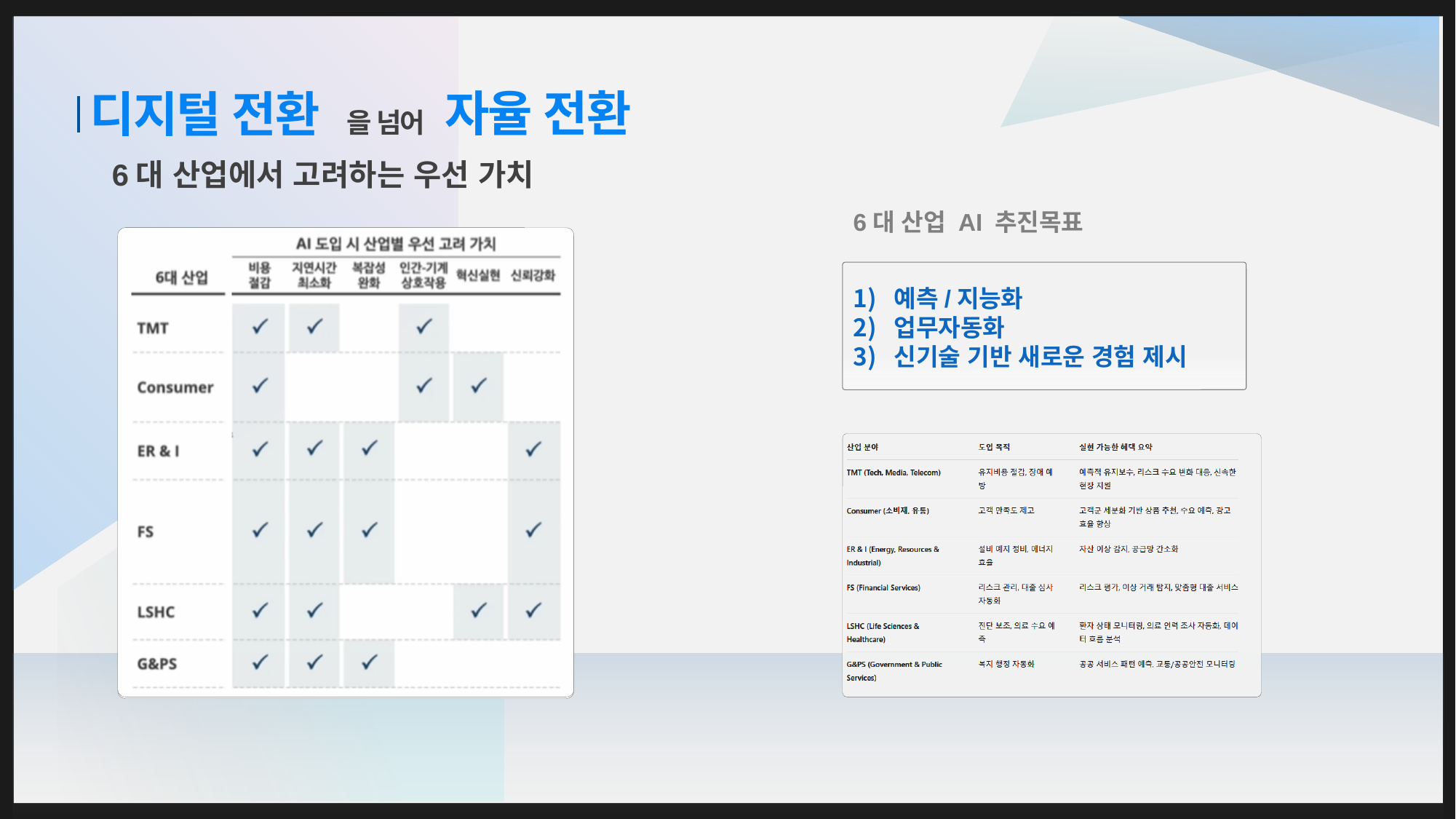

자율 전환
디지털 전환
# 을 넘어
6대 산업에서 고려하는 우선 가치
6대 산업 AI 추진목표

예측/지능화
업무자동화
신기술 기반 새로운 경험 제시